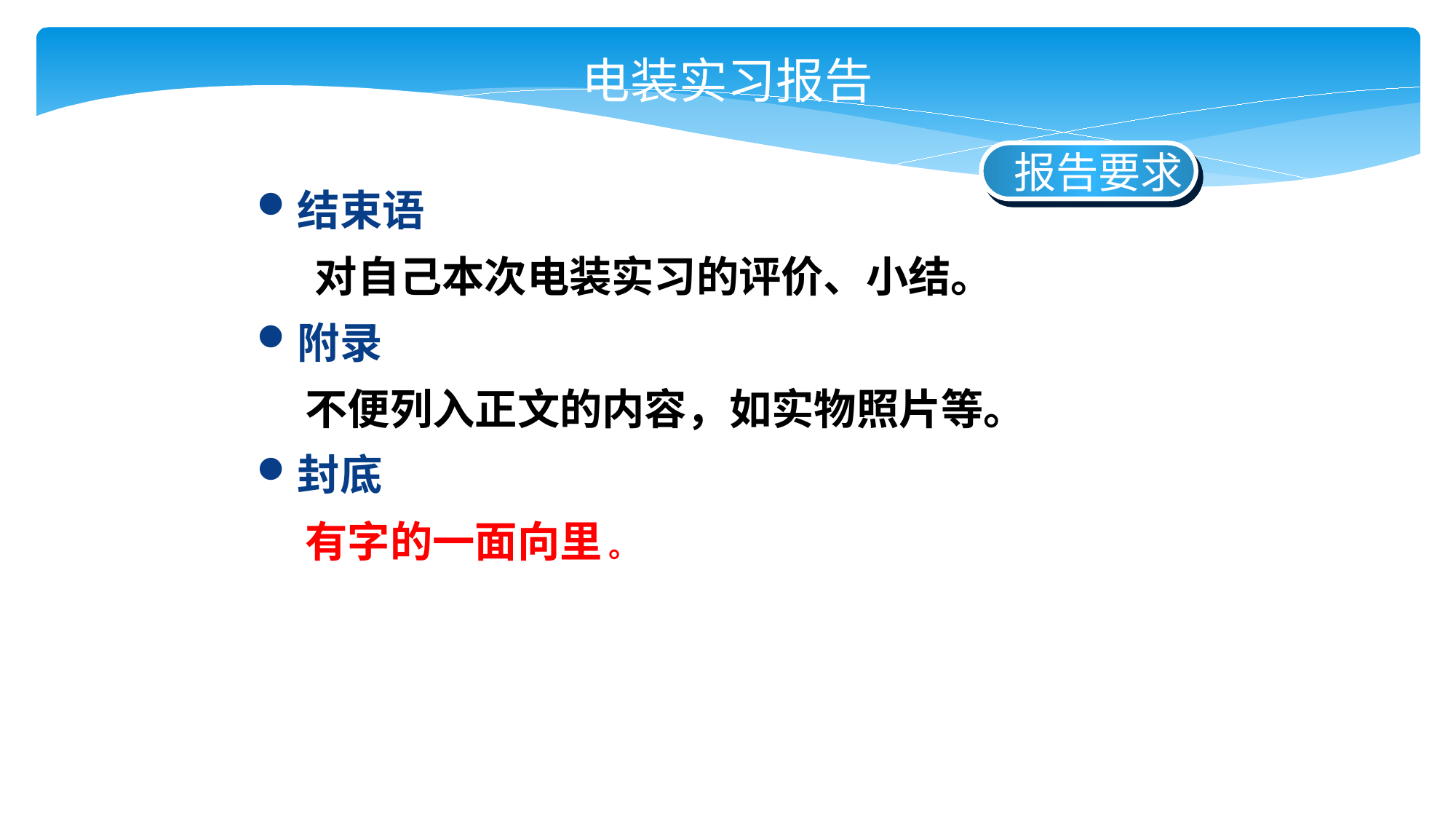

电装实习报告
 报告要求
结束语
     对自己本次电装实习的评价、小结。
附录
    不便列入正文的内容，如实物照片等。
封底
    有字的一面向里 。